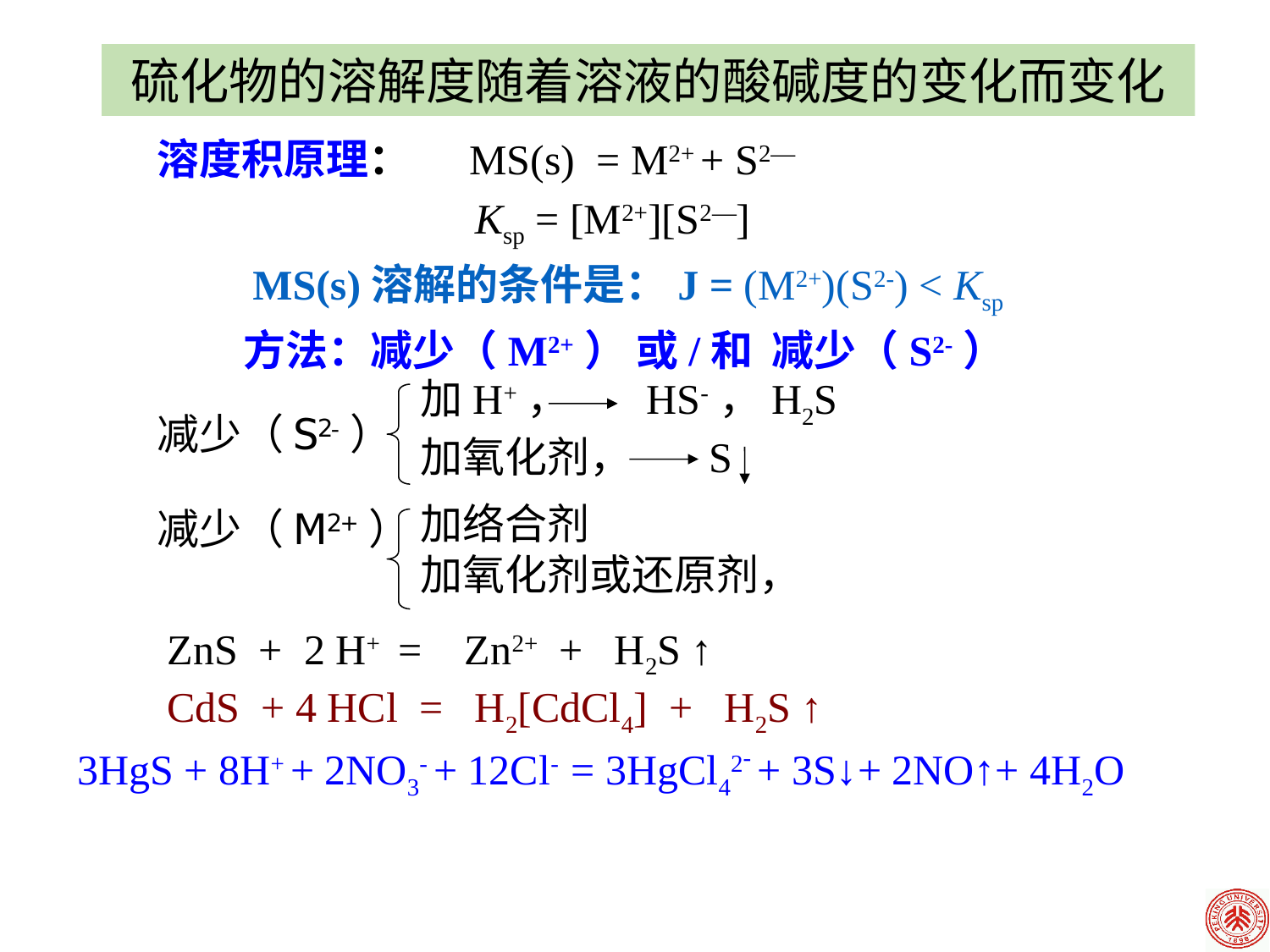

硫化物的溶解度随着溶液的酸碱度的变化而变化
溶度积原理：     MS(s)  = M2+ + S2―
                              Ksp = [M2+][S2―]
         MS(s)溶解的条件是：J = (M2+)(S2-) < Ksp
        方法：减少（M2+） 或/和  减少（S2-）
减少（S2-）
减少（M2+）

加H+，       HS-，H2S
加氧化剂，       S

加络合剂
加氧化剂或还原剂，

ZnS  +  2 H+   =    Zn2+  +   H2S ↑
CdS  + 4 HCl  =   H2[CdCl4]  +   H2S ↑
3HgS + 8H+ + 2NO3- + 12Cl-  = 3HgCl42- + 3S↓+ 2NO↑+ 4H2O